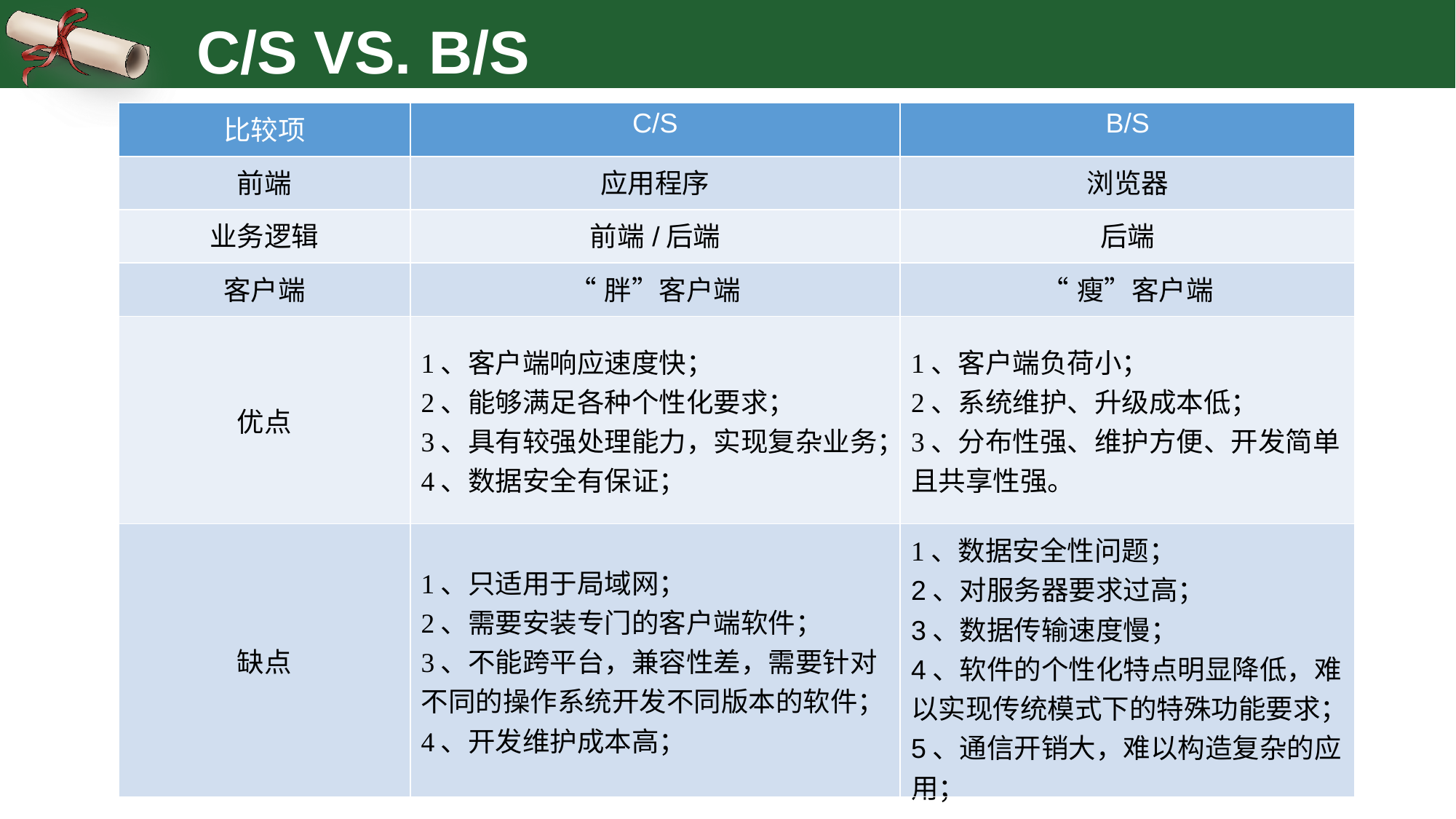

C/S VS. B/S
| 比较项 | C/S | B/S |
| --- | --- | --- |
| 前端 | 应用程序 | 浏览器 |
| 业务逻辑 | 前端/后端 | 后端 |
| 客户端 | “胖”客户端 | “瘦”客户端 |
| 优点 | 1、客户端响应速度快； 2、能够满足各种个性化要求； 3、具有较强处理能力，实现复杂业务； 4、数据安全有保证； | 1、客户端负荷小； 2、系统维护、升级成本低； 3、分布性强、维护方便、开发简单且共享性强。 |
| 缺点 | 1、只适用于局域网； 2、需要安装专门的客户端软件； 3、不能跨平台，兼容性差，需要针对不同的操作系统开发不同版本的软件； 4、开发维护成本高； | 1、数据安全性问题； 2、对服务器要求过高； 3、数据传输速度慢； 4、软件的个性化特点明显降低，难以实现传统模式下的特殊功能要求； 5、通信开销大，难以构造复杂的应用； |